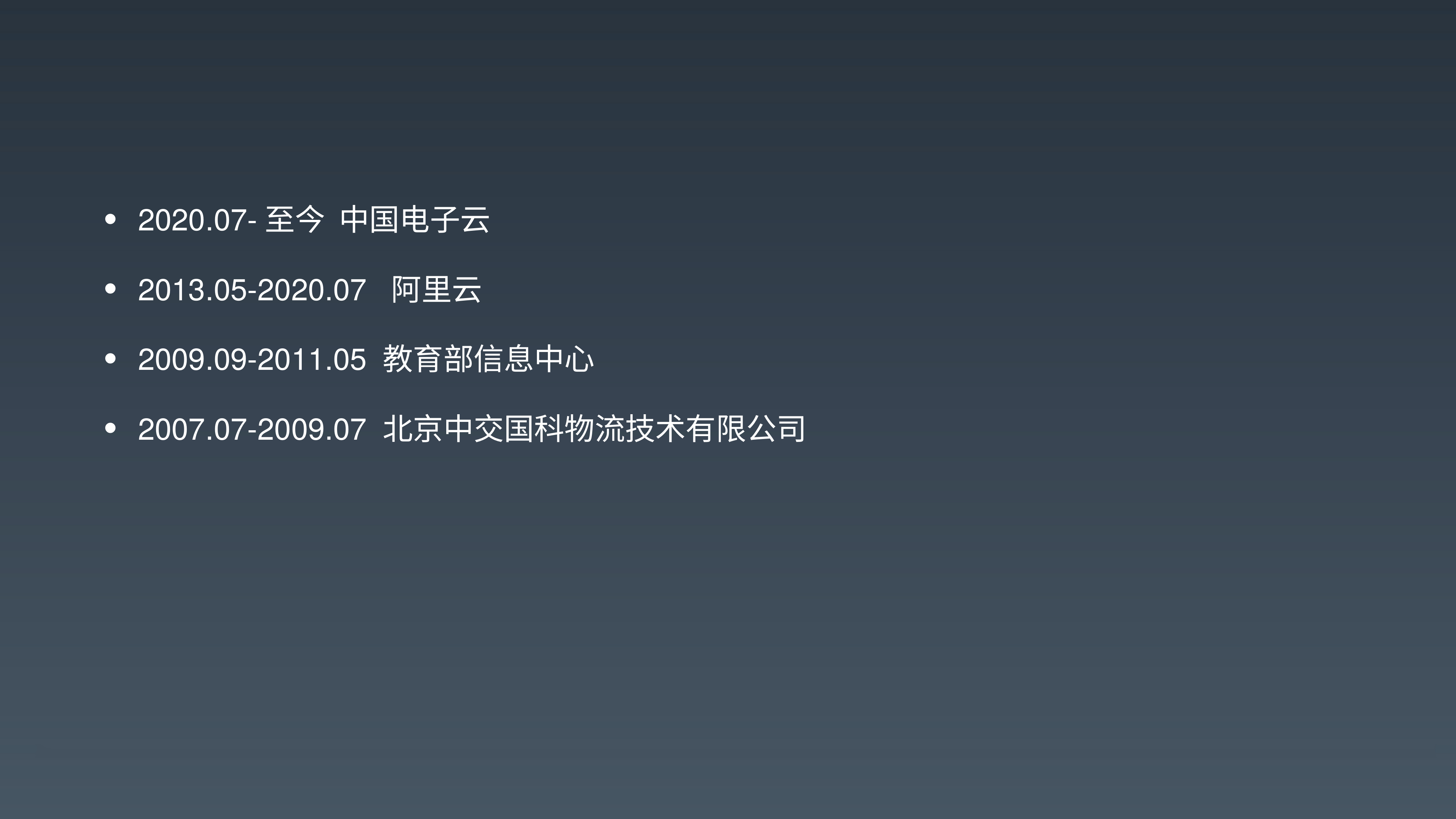

2020.07-至今  中国电子云
2013.05-2020.07  阿里云
2009.09-2011.05 教育部信息中心
2007.07-2009.07 北京中交国科物流技术有限公司